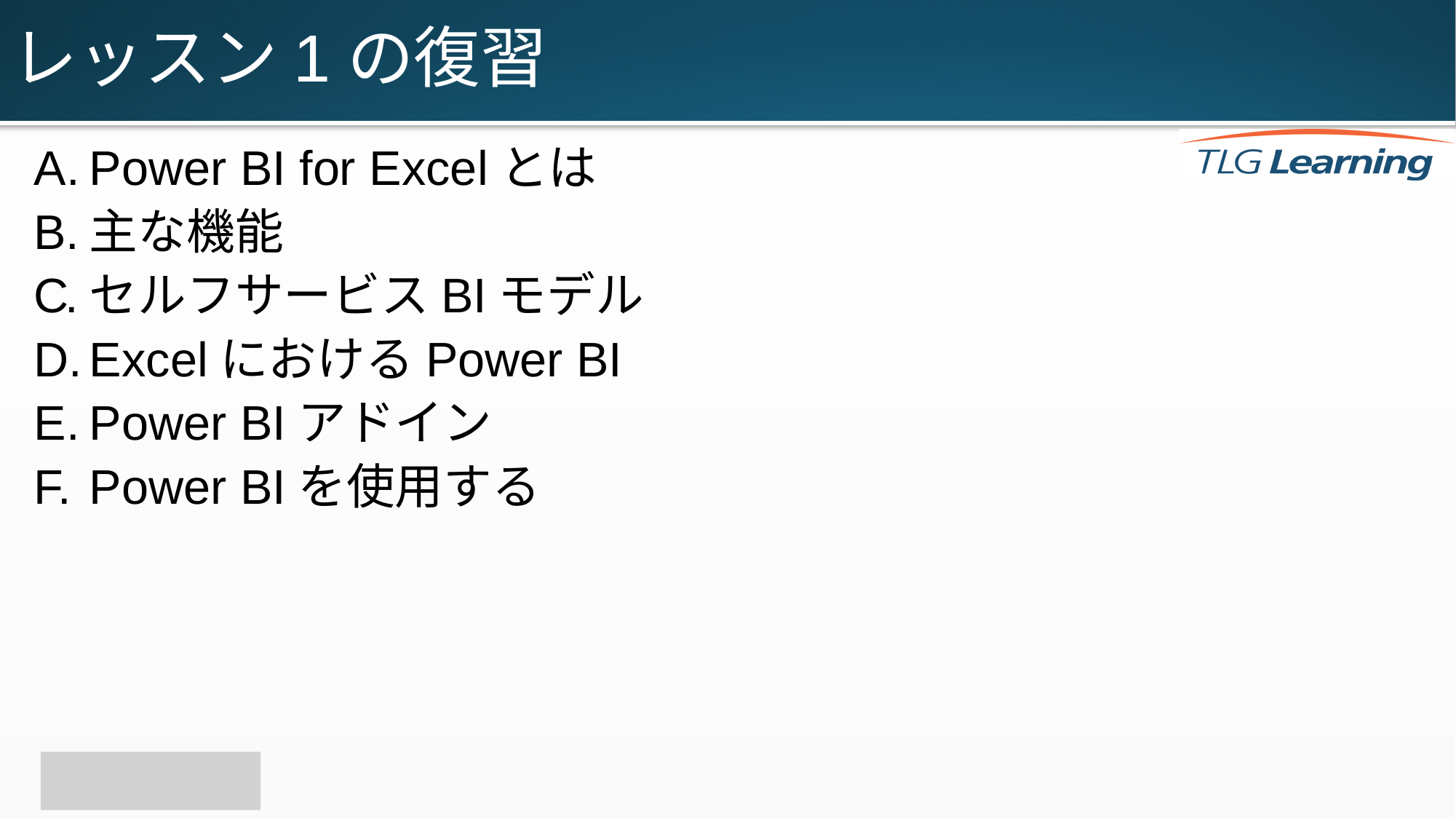

# レッスン1の復習
Power BI for Excelとは
主な機能
セルフサービスBIモデル
ExcelにおけるPower BI
Power BIアドイン
Power BIを使用する